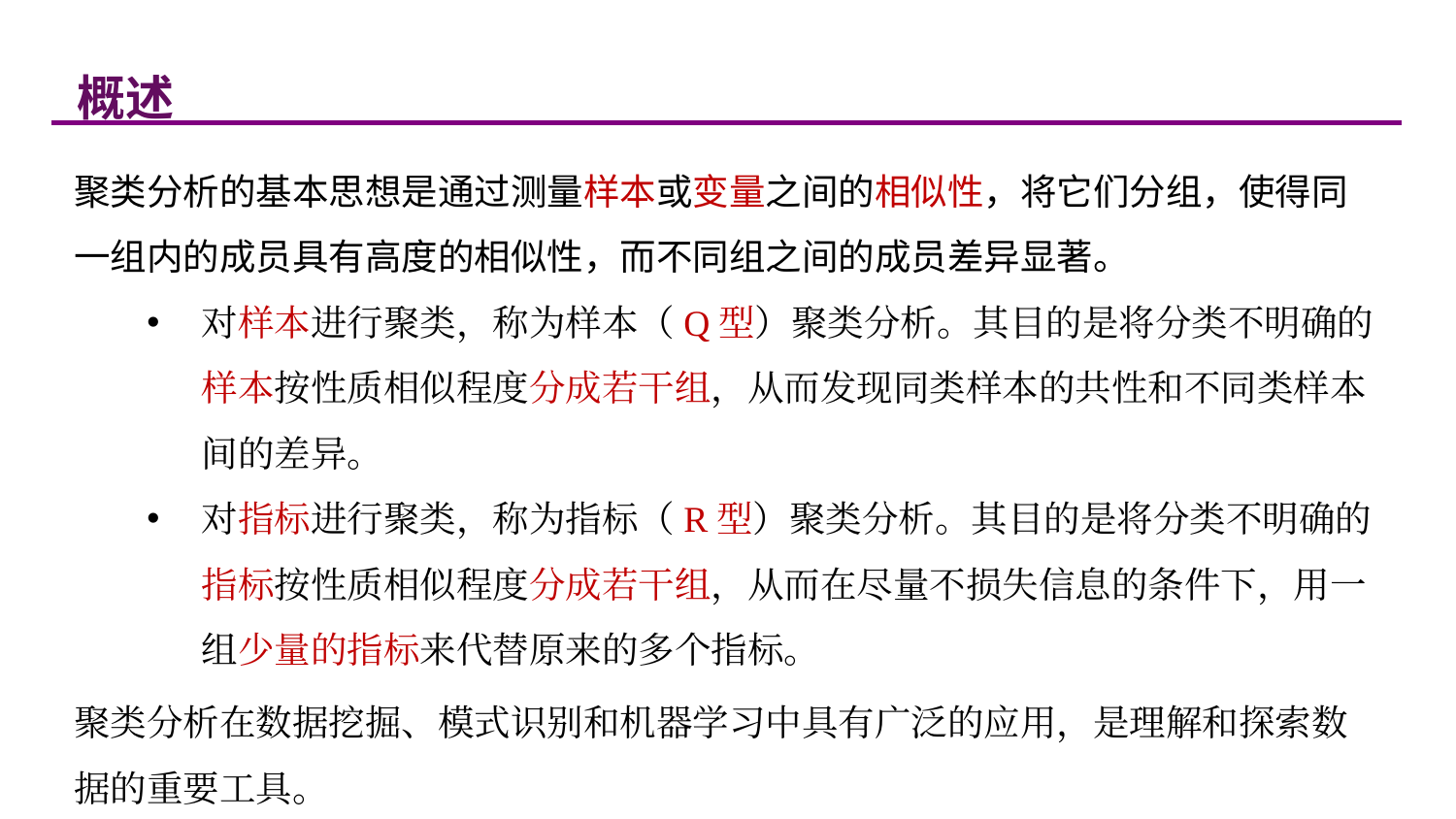

概述
聚类分析的基本思想是通过测量样本或变量之间的相似性，将它们分组，使得同一组内的成员具有高度的相似性，而不同组之间的成员差异显著。
对样本进行聚类，称为样本（Q型）聚类分析。其目的是将分类不明确的样本按性质相似程度分成若干组，从而发现同类样本的共性和不同类样本间的差异。
对指标进行聚类，称为指标（R型）聚类分析。其目的是将分类不明确的指标按性质相似程度分成若干组，从而在尽量不损失信息的条件下，用一组少量的指标来代替原来的多个指标。
聚类分析在数据挖掘、模式识别和机器学习中具有广泛的应用，是理解和探索数据的重要工具。